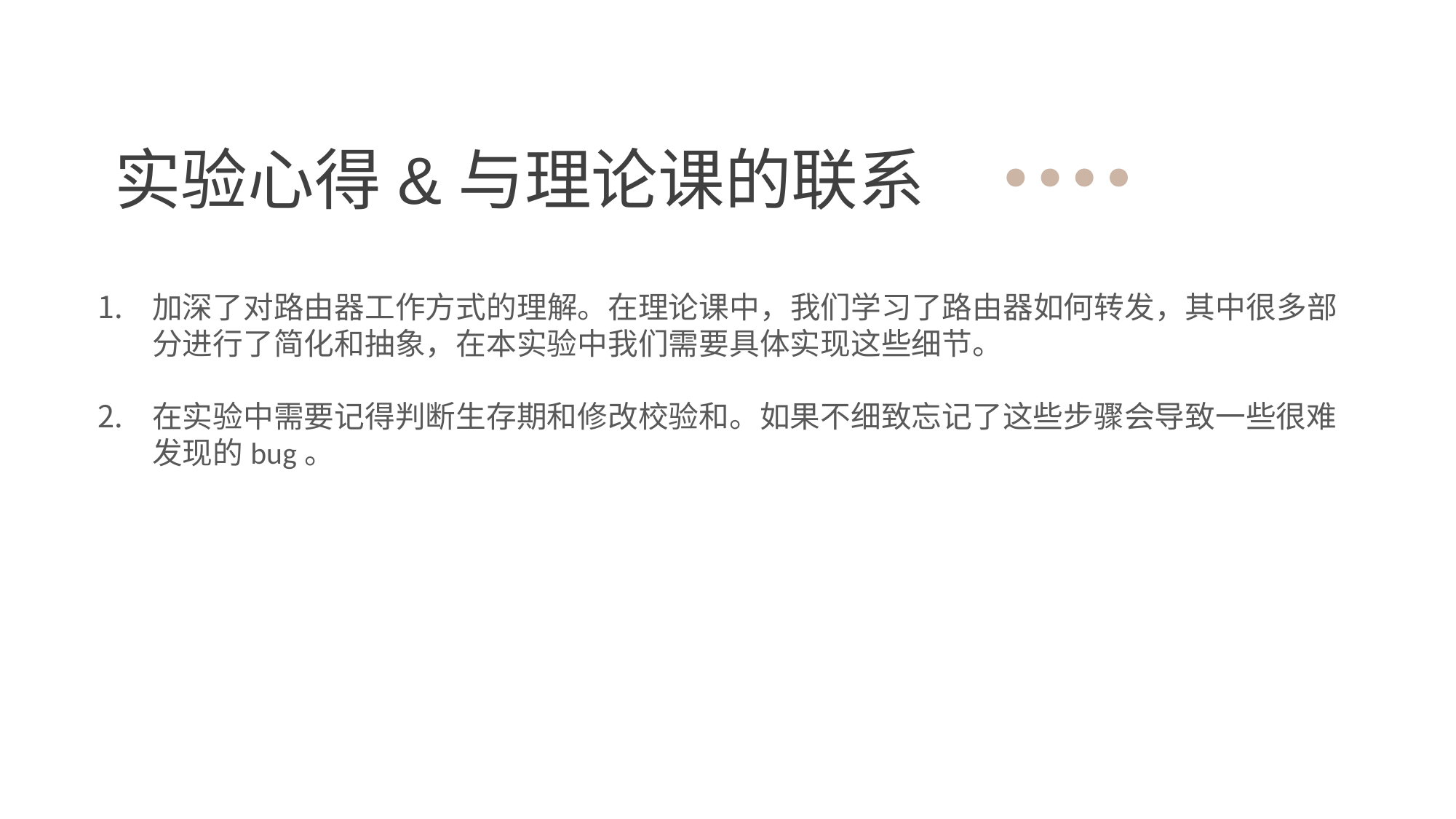

实验心得&与理论课的联系

加深了对路由器工作方式的理解。在理论课中，我们学习了路由器如何转发，其中很多部分进行了简化和抽象，在本实验中我们需要具体实现这些细节。

在实验中需要记得判断生存期和修改校验和。如果不细致忘记了这些步骤会导致一些很难发现的bug。